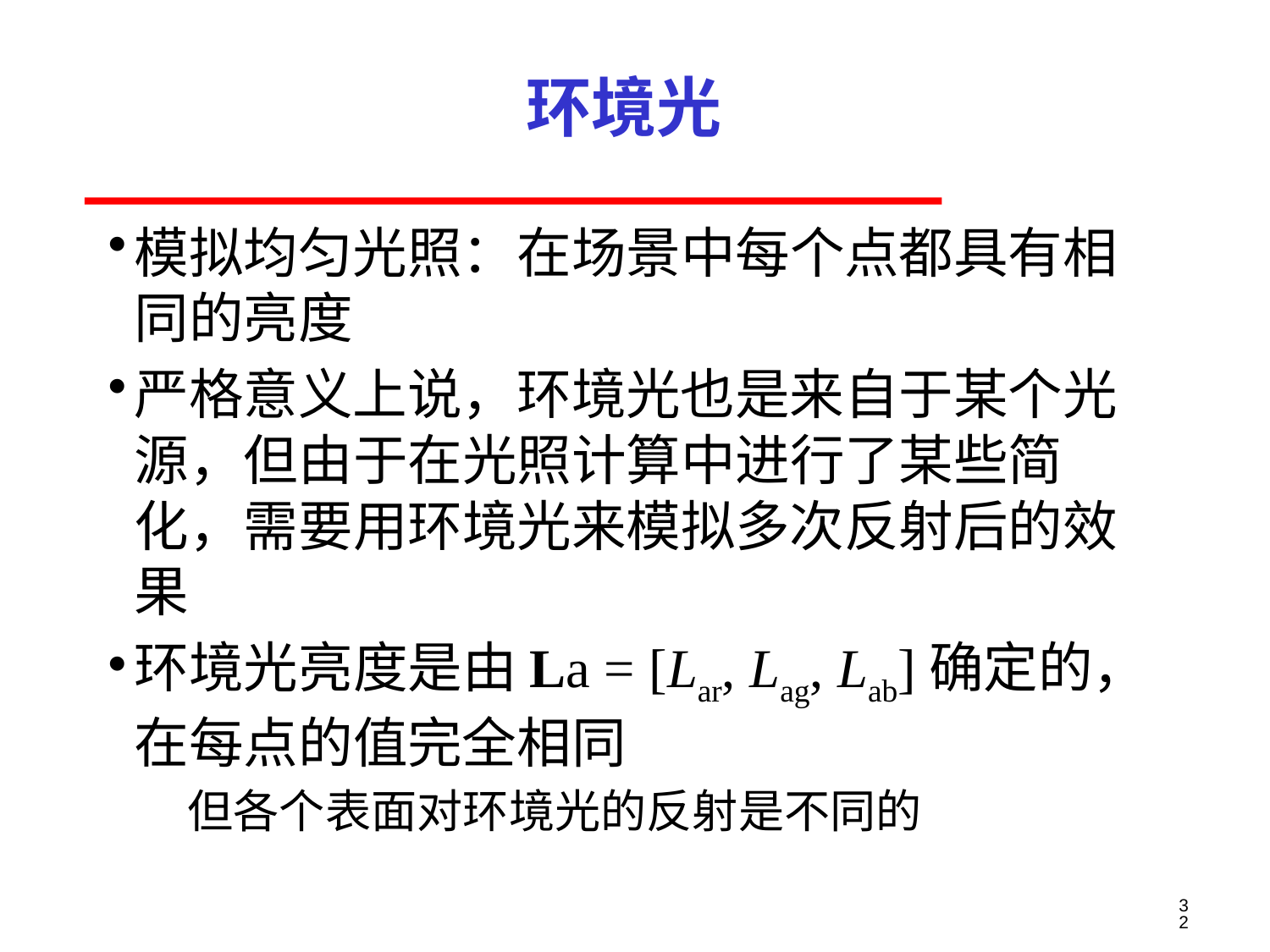

# 环境光
模拟均匀光照：在场景中每个点都具有相
同的亮度
严格意义上说，环境光也是来自于某个光
源，但由于在光照计算中进行了某些简化，需要用环境光来模拟多次反射后的效果
环境光亮度是由La = [Lar, Lag, Lab]确定的，在每点的值完全相同
但各个表面对环境光的反射是不同的
32